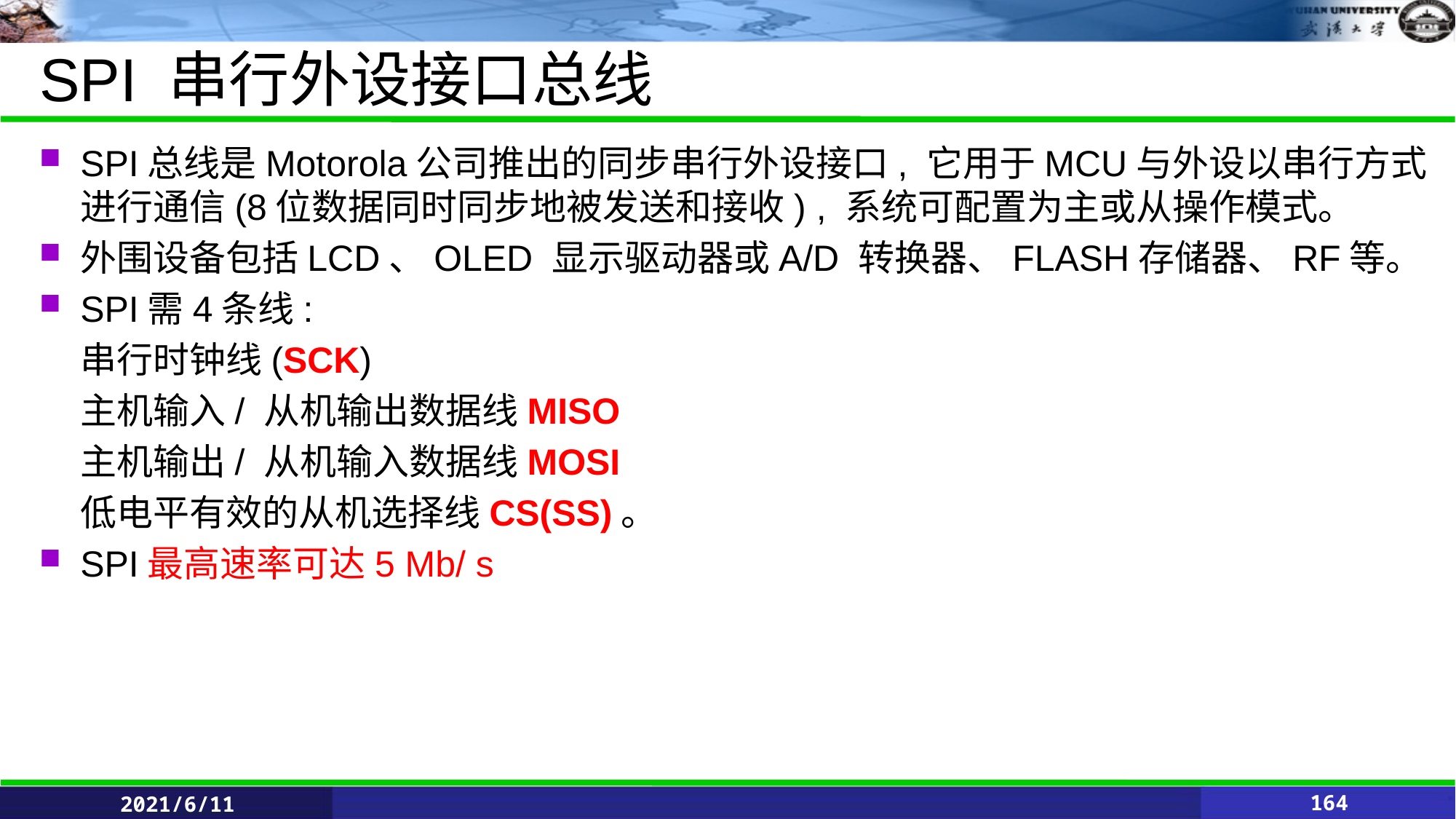

# SPI 串行外设接口总线
SPI总线是Motorola公司推出的同步串行外设接口, 它用于MCU与外设以串行方式进行通信(8位数据同时同步地被发送和接收) , 系统可配置为主或从操作模式。
外围设备包括LCD、OLED 显示驱动器或A/D 转换器、FLASH存储器、RF等。
SPI需4条线:
	串行时钟线(SCK)
	主机输入/ 从机输出数据线MISO
	主机输出/ 从机输入数据线MOSI
	低电平有效的从机选择线CS(SS)。
SPI最高速率可达5 Mb/ s
2021/6/11

164